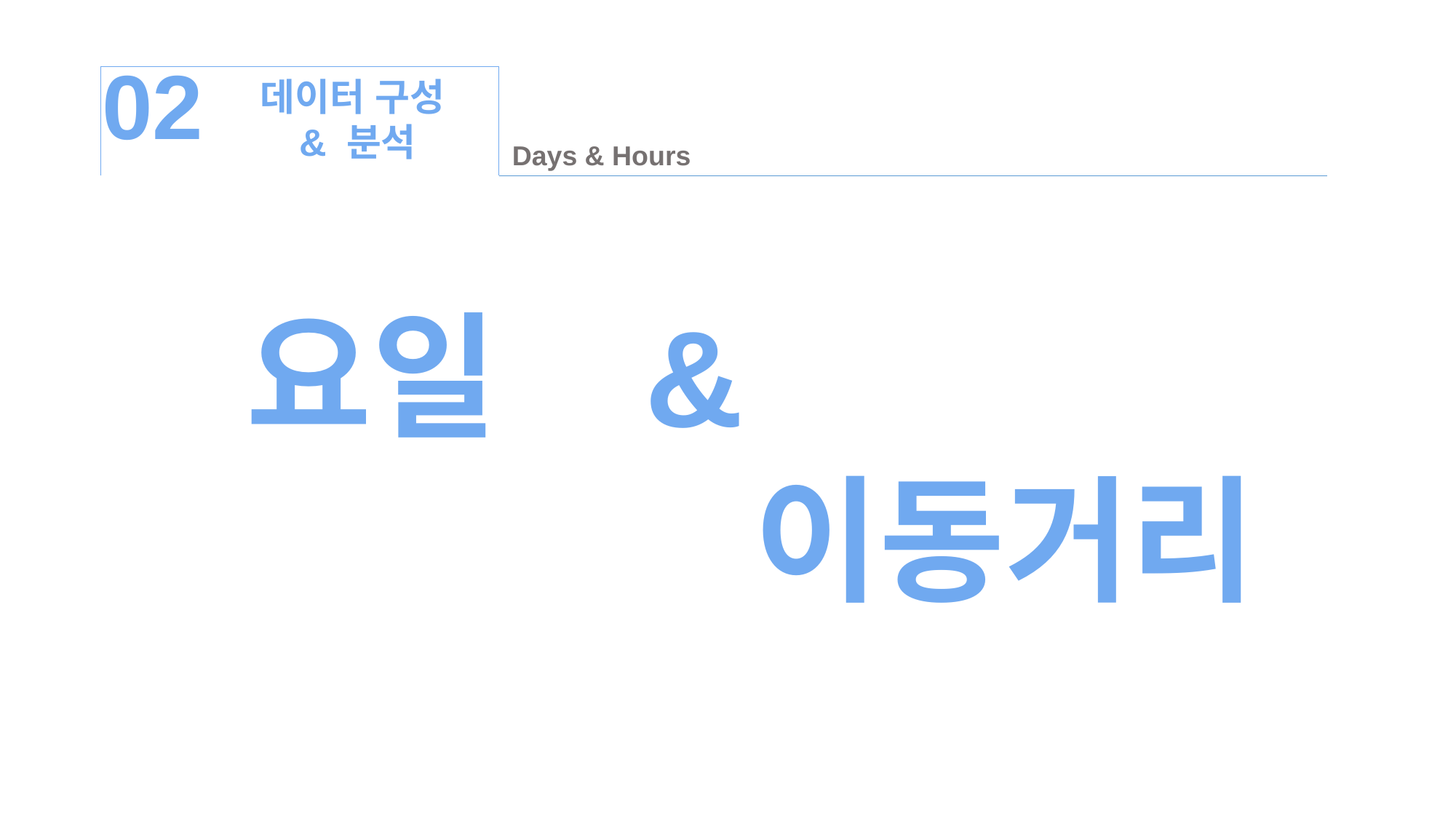

02
데이터 구성
 & 분석
Days & Hours
  요일	 &
					 이동거리